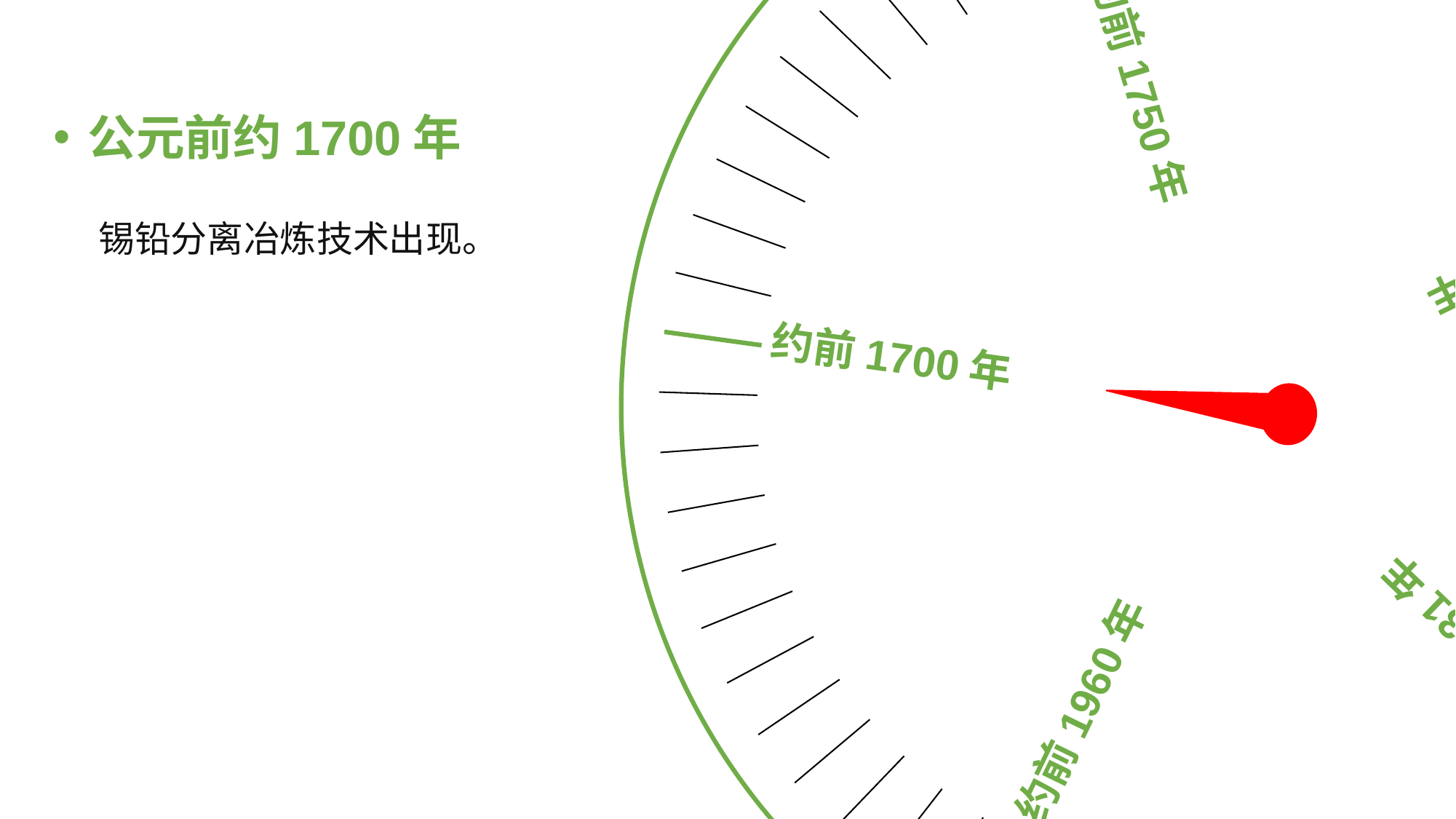

约前1960年
约前1700年
约前1831年
约前1750年
约前1800年
公元前约1700年
锡铅分离冶炼技术出现。